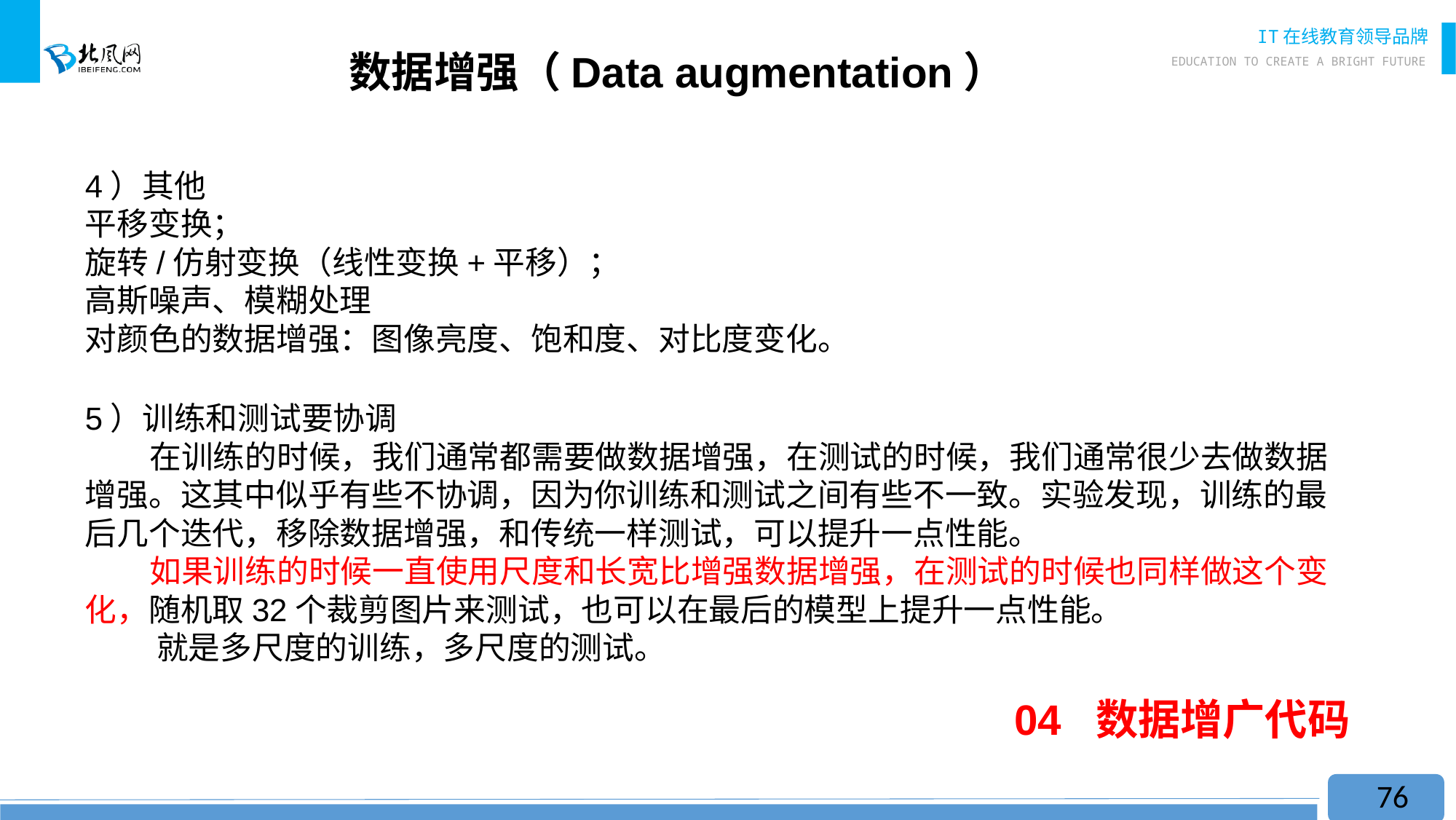

# 数据增强（Data augmentation）
4）其他
平移变换；
旋转/仿射变换（线性变换+平移）；
高斯噪声、模糊处理
对颜色的数据增强：图像亮度、饱和度、对比度变化。

5）训练和测试要协调
        在训练的时候，我们通常都需要做数据增强，在测试的时候，我们通常很少去做数据增强。这其中似乎有些不协调，因为你训练和测试之间有些不一致。实验发现，训练的最后几个迭代，移除数据增强，和传统一样测试，可以提升一点性能。
        如果训练的时候一直使用尺度和长宽比增强数据增强，在测试的时候也同样做这个变化，随机取32个裁剪图片来测试，也可以在最后的模型上提升一点性能。
         就是多尺度的训练，多尺度的测试。
04  数据增广代码